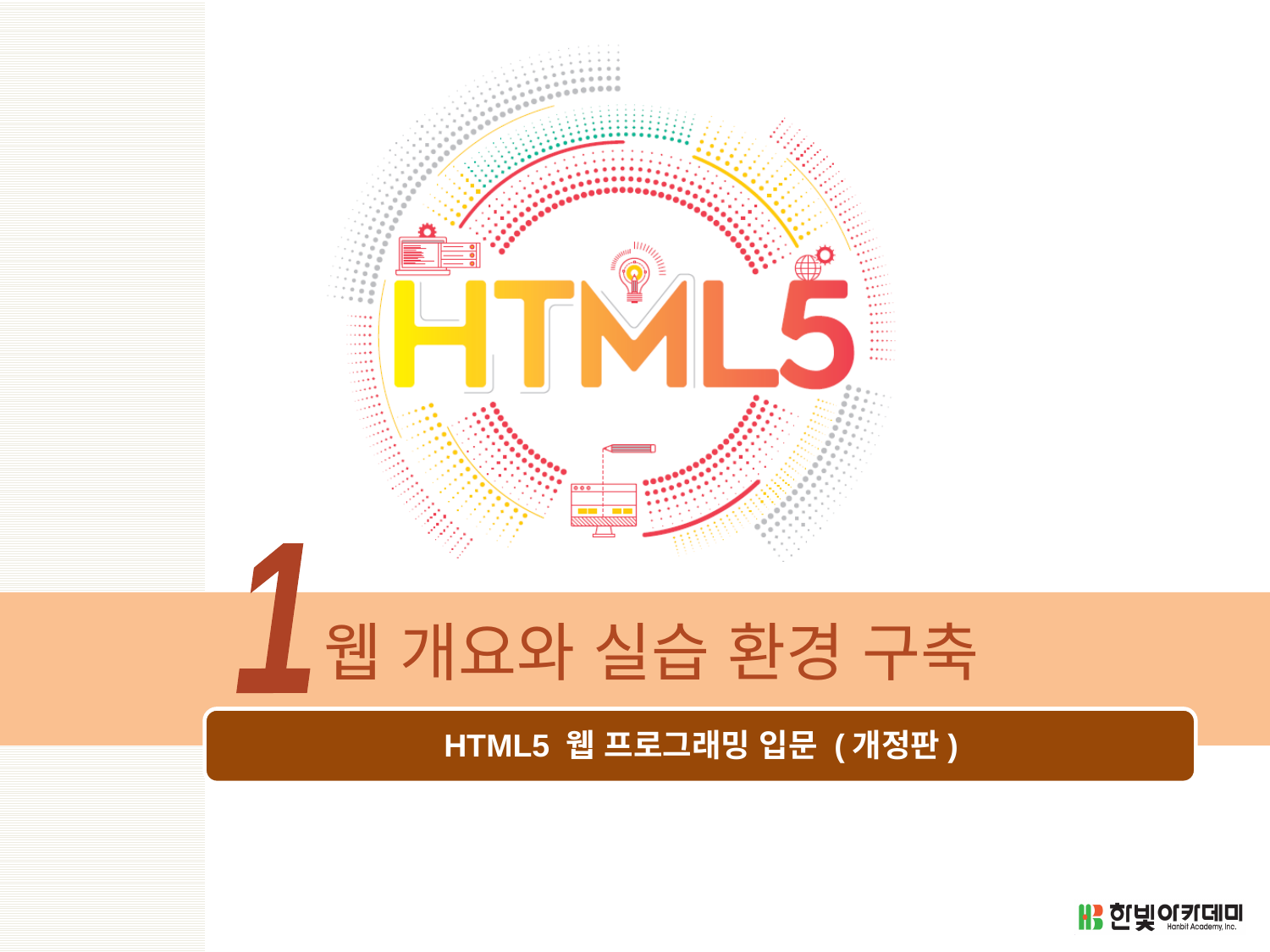

1
# 웹 개요와 실습 환경 구축